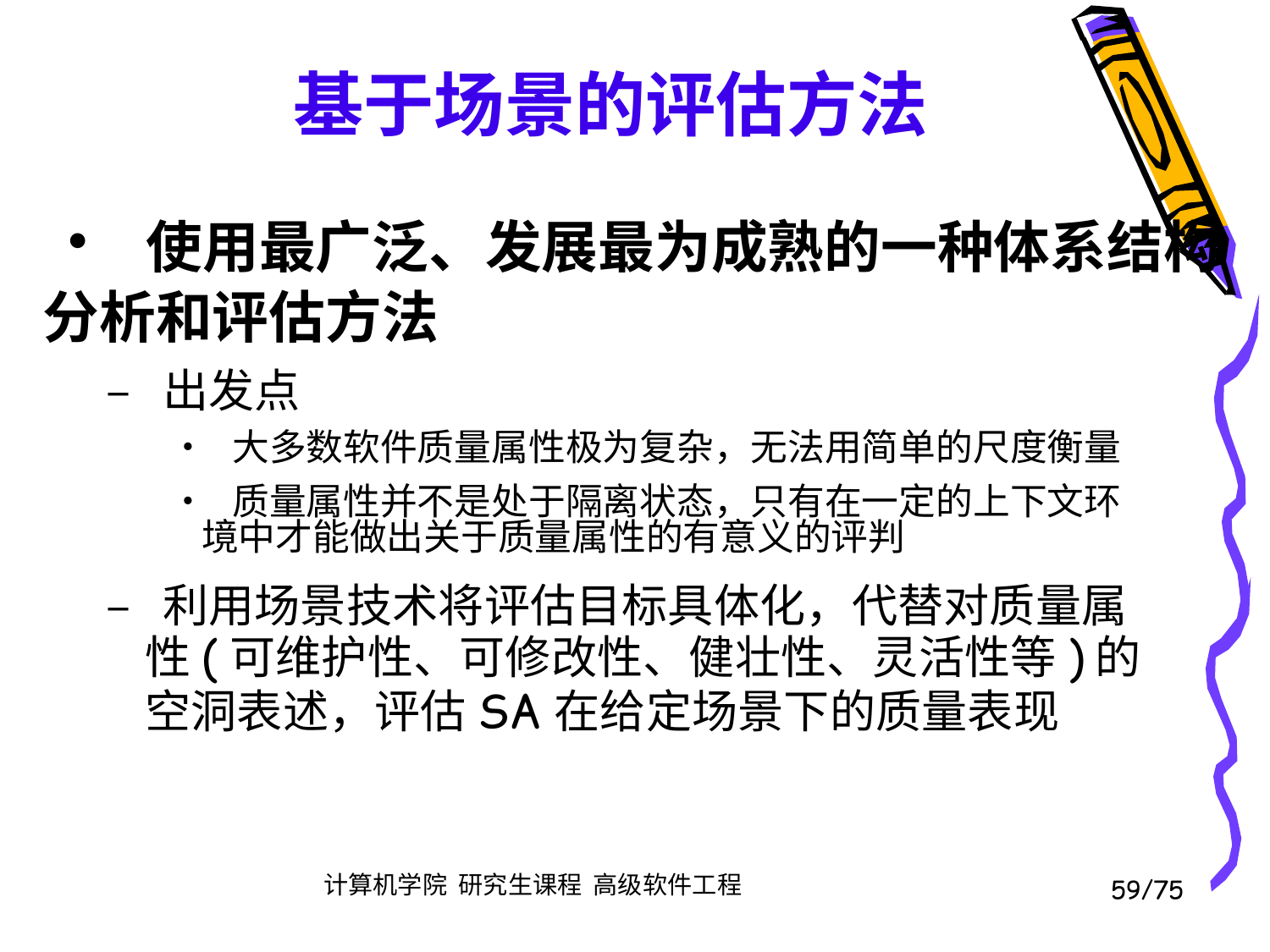

基于场景的评估方法

• 使用最广泛、发展最为成熟的一种体系结构
分析和评估方法
		–  出发点
				•  大多数软件质量属性极为复杂，无法用简单的尺度衡量
				•  质量属性并不是处于隔离状态，只有在一定的上下文环
					境中才能做出关于质量属性的有意义的评判
		–  利用场景技术将评估目标具体化，代替对质量属
			性(可维护性、可修改性、健壮性、灵活性等)的
			空洞表述，评估SA在给定场景下的质量表现

59/75
计算机学院  研究生课程  高级软件工程